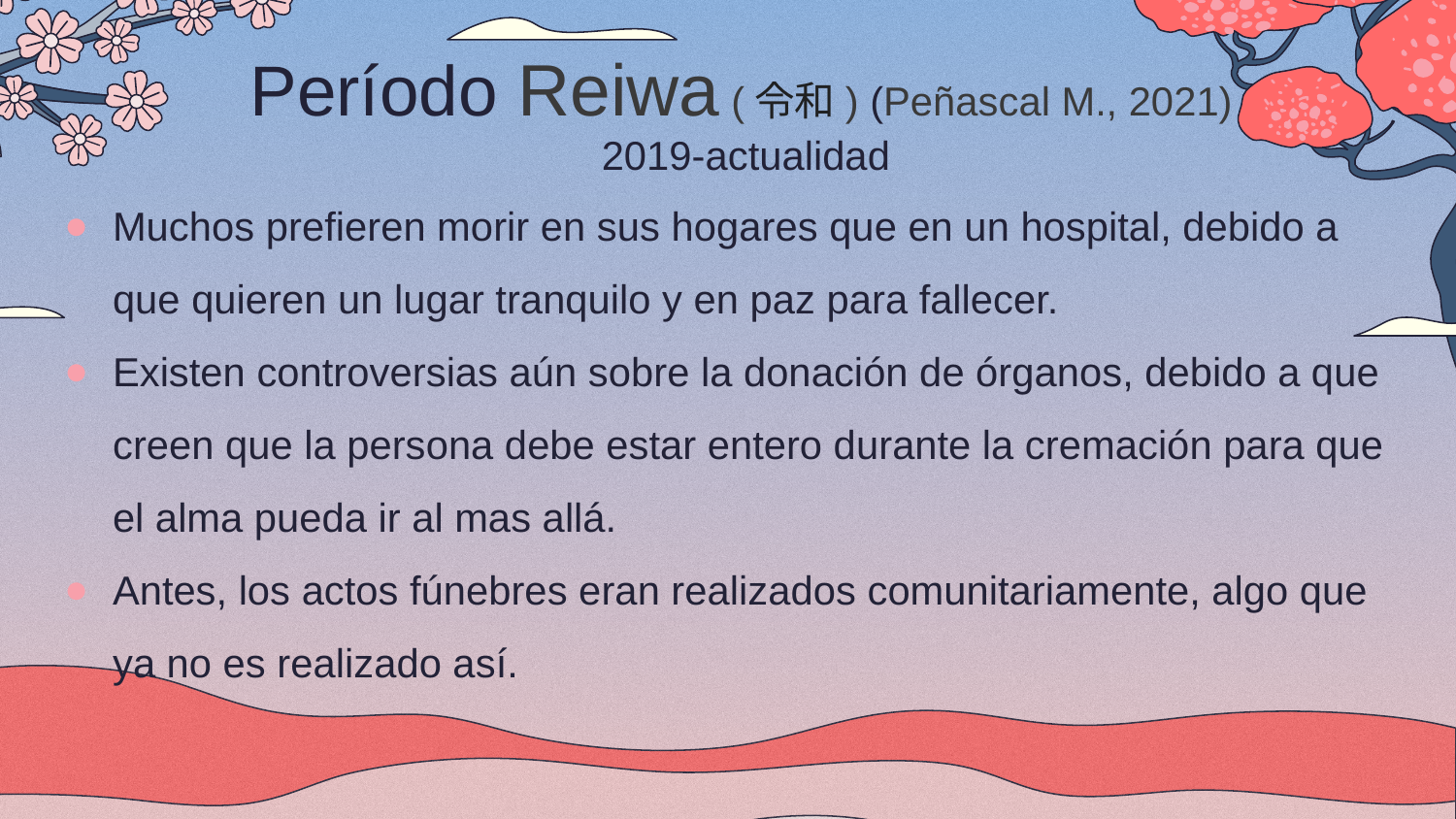

# Período Reiwa (令和) (Peñascal M., 2021) 2019-actualidad
Muchos prefieren morir en sus hogares que en un hospital, debido a que quieren un lugar tranquilo y en paz para fallecer.
Existen controversias aún sobre la donación de órganos, debido a que creen que la persona debe estar entero durante la cremación para que el alma pueda ir al mas allá.
Antes, los actos fúnebres eran realizados comunitariamente, algo que ya no es realizado así.